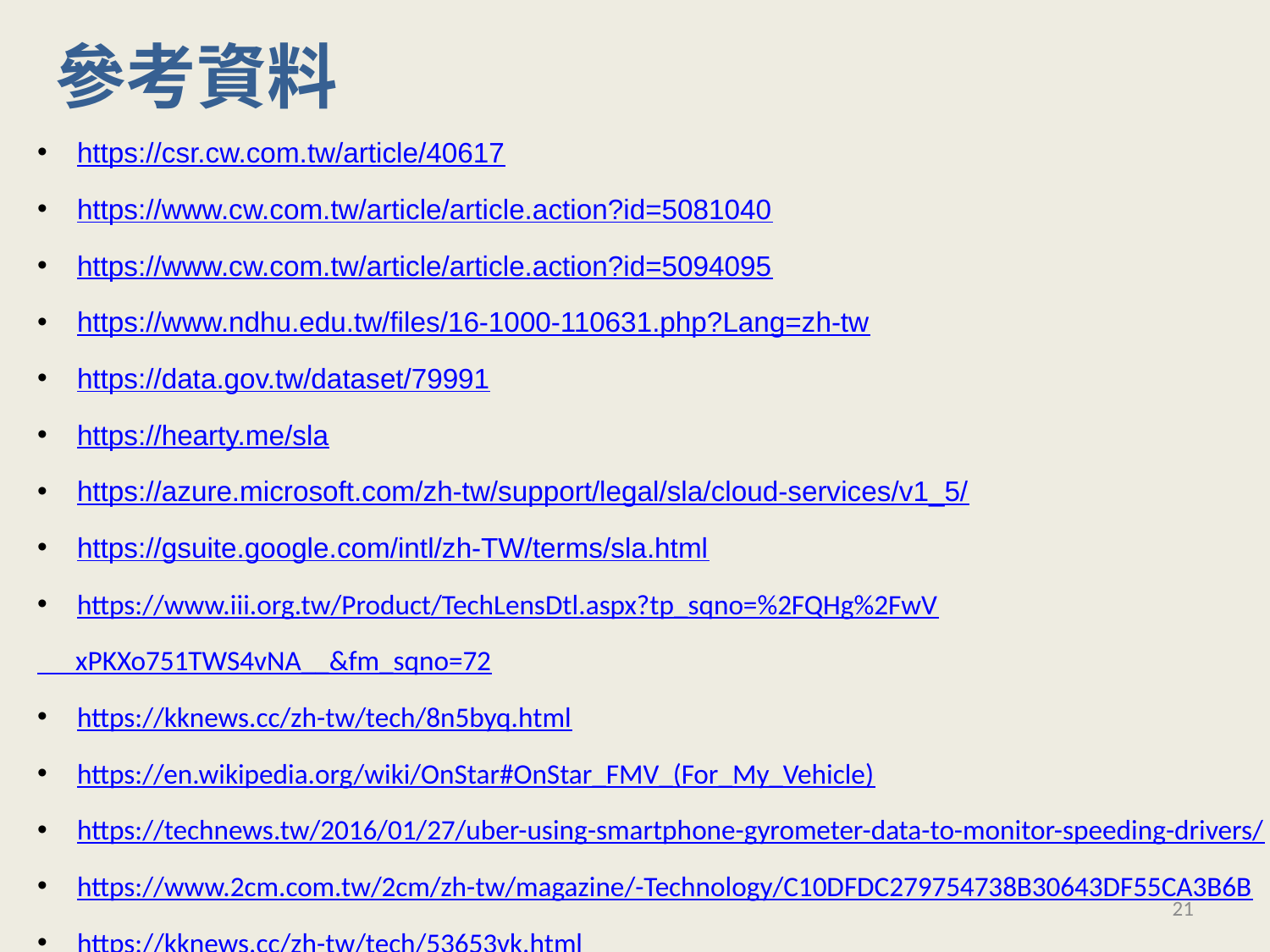

參考資料
https://csr.cw.com.tw/article/40617
https://www.cw.com.tw/article/article.action?id=5081040
https://www.cw.com.tw/article/article.action?id=5094095
https://www.ndhu.edu.tw/files/16-1000-110631.php?Lang=zh-tw
https://data.gov.tw/dataset/79991
https://hearty.me/sla
https://azure.microsoft.com/zh-tw/support/legal/sla/cloud-services/v1_5/
https://gsuite.google.com/intl/zh-TW/terms/sla.html
https://www.iii.org.tw/Product/TechLensDtl.aspx?tp_sqno=%2FQHg%2FwV
      xPKXo751TWS4vNA__&fm_sqno=72
https://kknews.cc/zh-tw/tech/8n5byq.html
https://en.wikipedia.org/wiki/OnStar#OnStar_FMV_(For_My_Vehicle)
https://technews.tw/2016/01/27/uber-using-smartphone-gyrometer-data-to-monitor-speeding-drivers/
https://www.2cm.com.tw/2cm/zh-tw/magazine/-Technology/C10DFDC279754738B30643DF55CA3B6B
https://kknews.cc/zh-tw/tech/53653vk.html

21